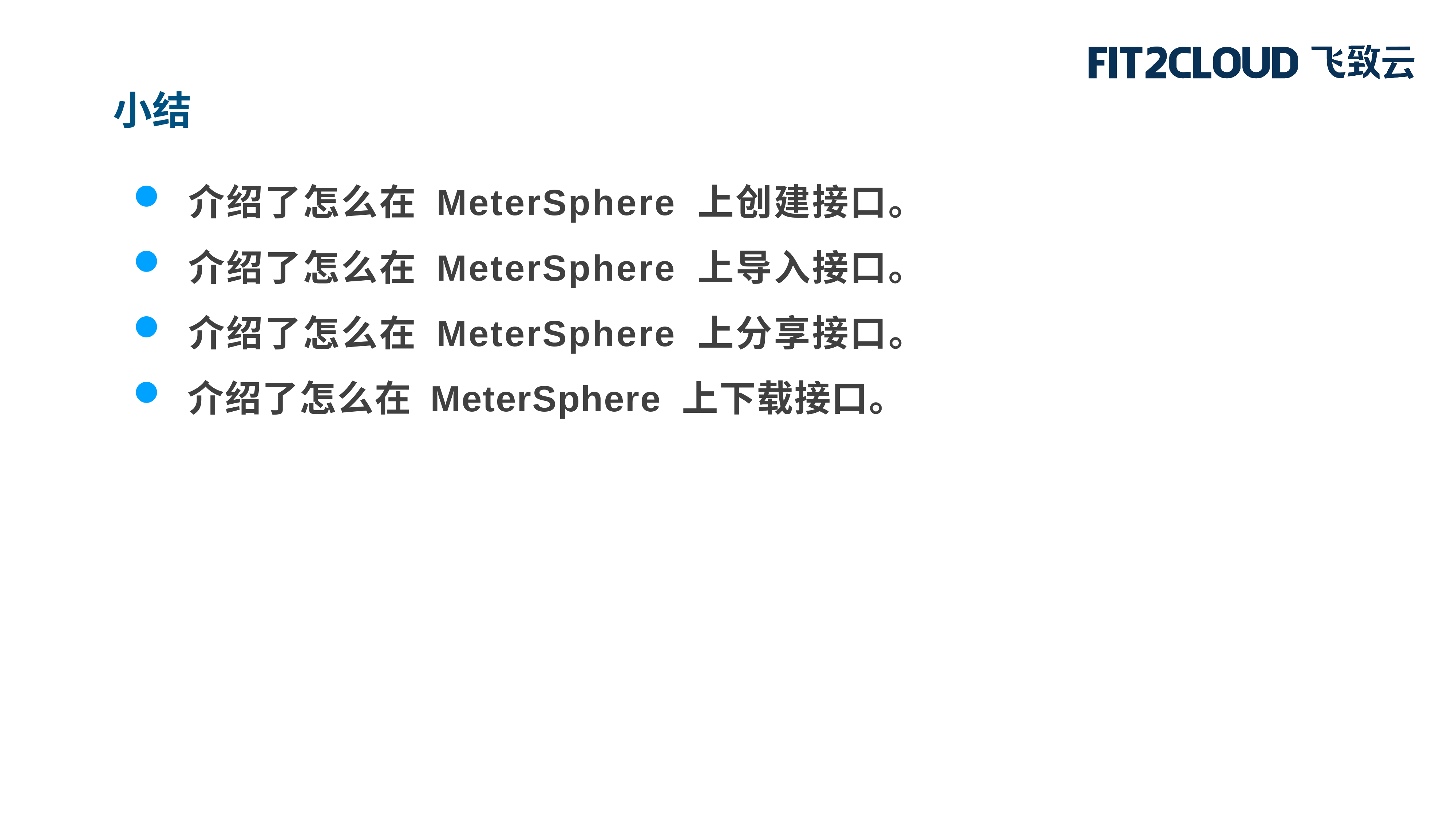

小结
 介绍了怎么在 MeterSphere 上创建接口。
 介绍了怎么在 MeterSphere 上导入接口。
 介绍了怎么在 MeterSphere 上分享接口。
 介绍了怎么在 MeterSphere 上下载接口。